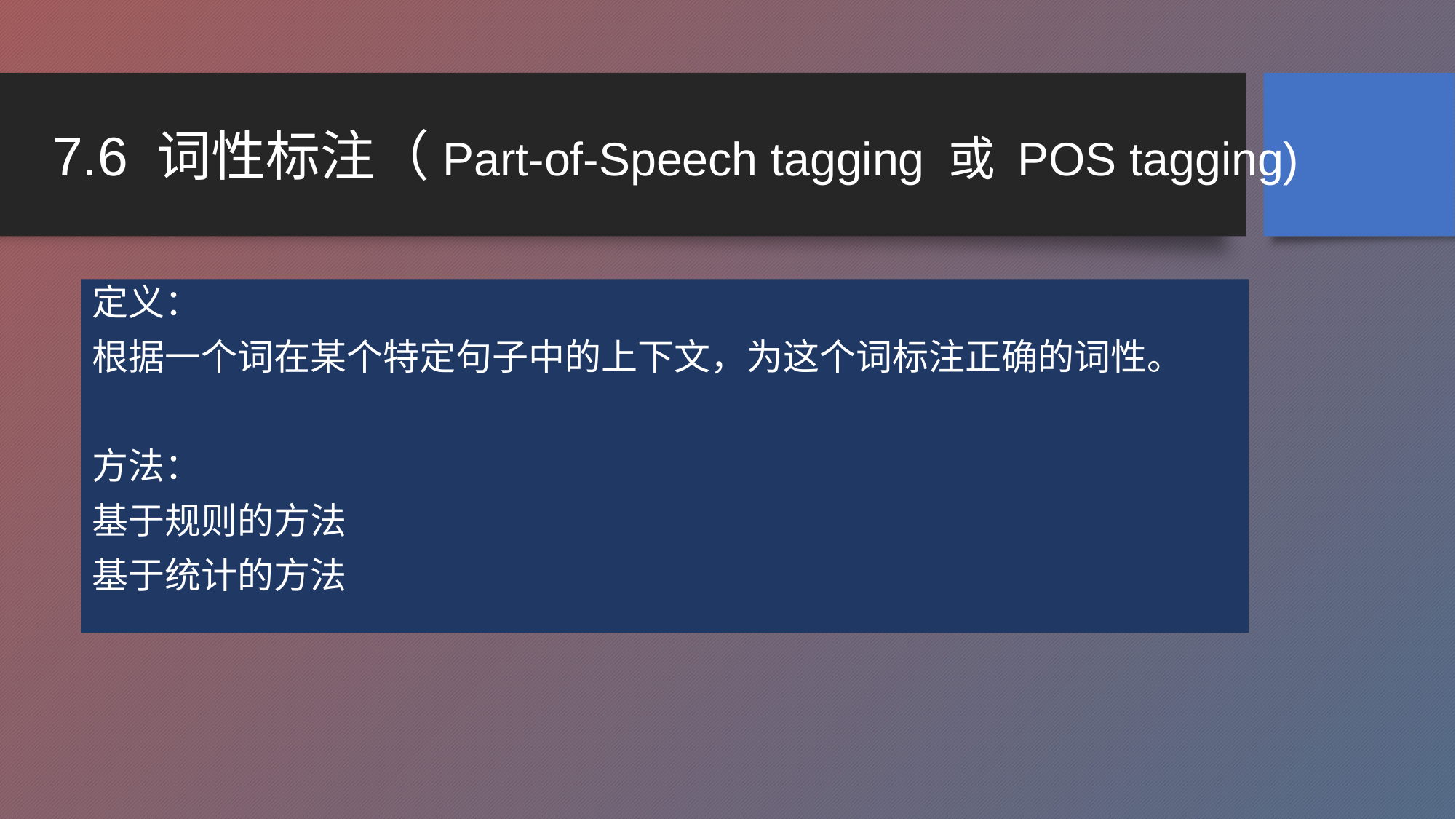

# 7.6 词性标注（Part-of-Speech tagging 或 POS tagging)
定义：
根据一个词在某个特定句子中的上下文，为这个词标注正确的词性。

方法：
基于规则的方法
基于统计的方法